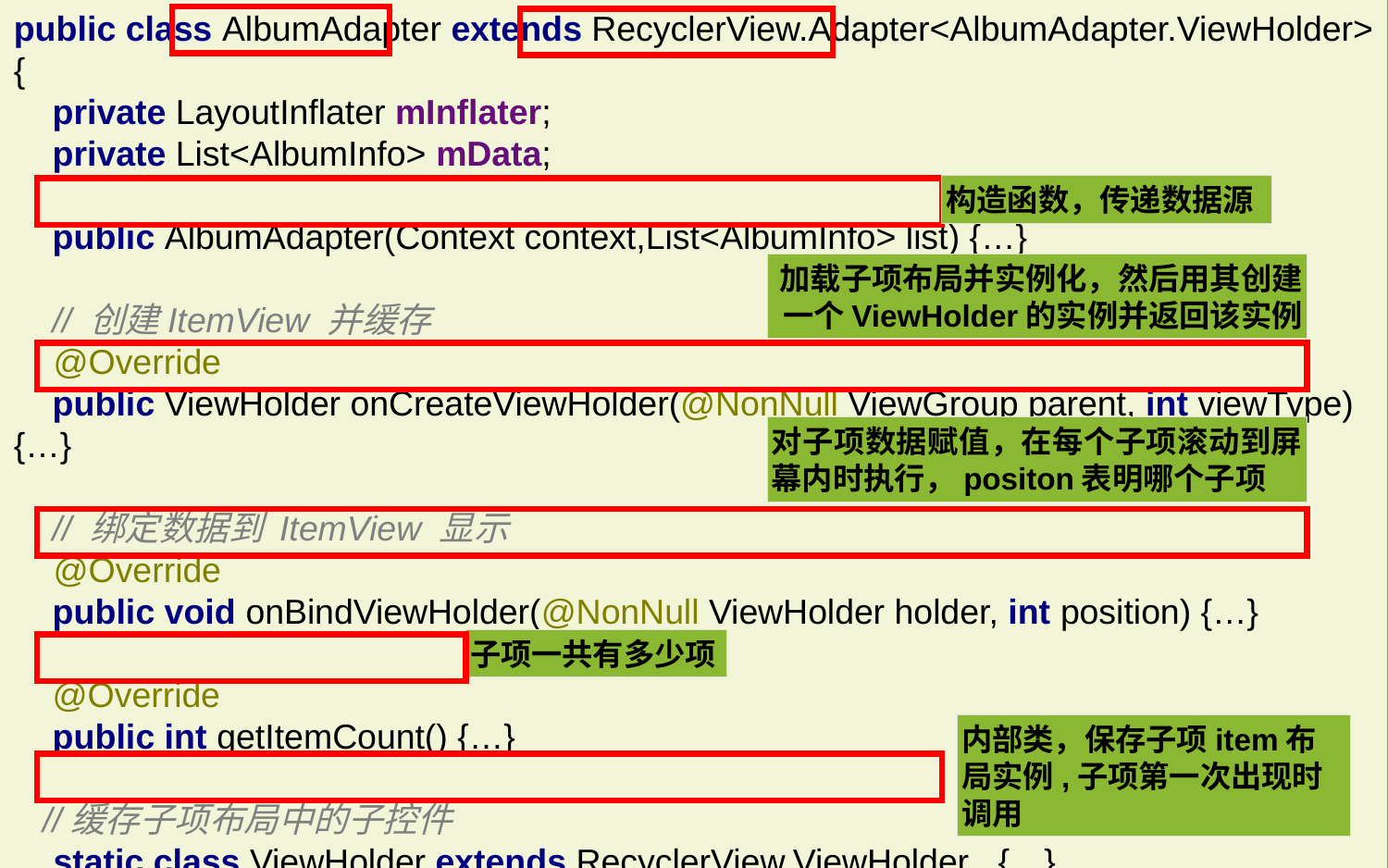

public class AlbumAdapter extends RecyclerView.Adapter<AlbumAdapter.ViewHolder> {
    private LayoutInflater mInflater;
    private List<AlbumInfo> mData;
    public AlbumAdapter(Context context,List<AlbumInfo> list) {…}
    // 创建ItemView 并缓存
    @Override
    public ViewHolder onCreateViewHolder(@NonNull ViewGroup parent, int viewType) {…}
    // 绑定数据到 ItemView 显示
    @Override
    public void onBindViewHolder(@NonNull ViewHolder holder, int position) {…}
    @Override
    public int getItemCount() {…}

   //缓存子项布局中的子控件
    static class ViewHolder extends RecyclerView.ViewHolder   {…}
}

构造函数，传递数据源

加载子项布局并实例化，然后用其创建一个ViewHolder的实例并返回该实例

对子项数据赋值，在每个子项滚动到屏幕内时执行，positon表明哪个子项

子项一共有多少项

内部类，保存子项item布局实例,子项第一次出现时调用